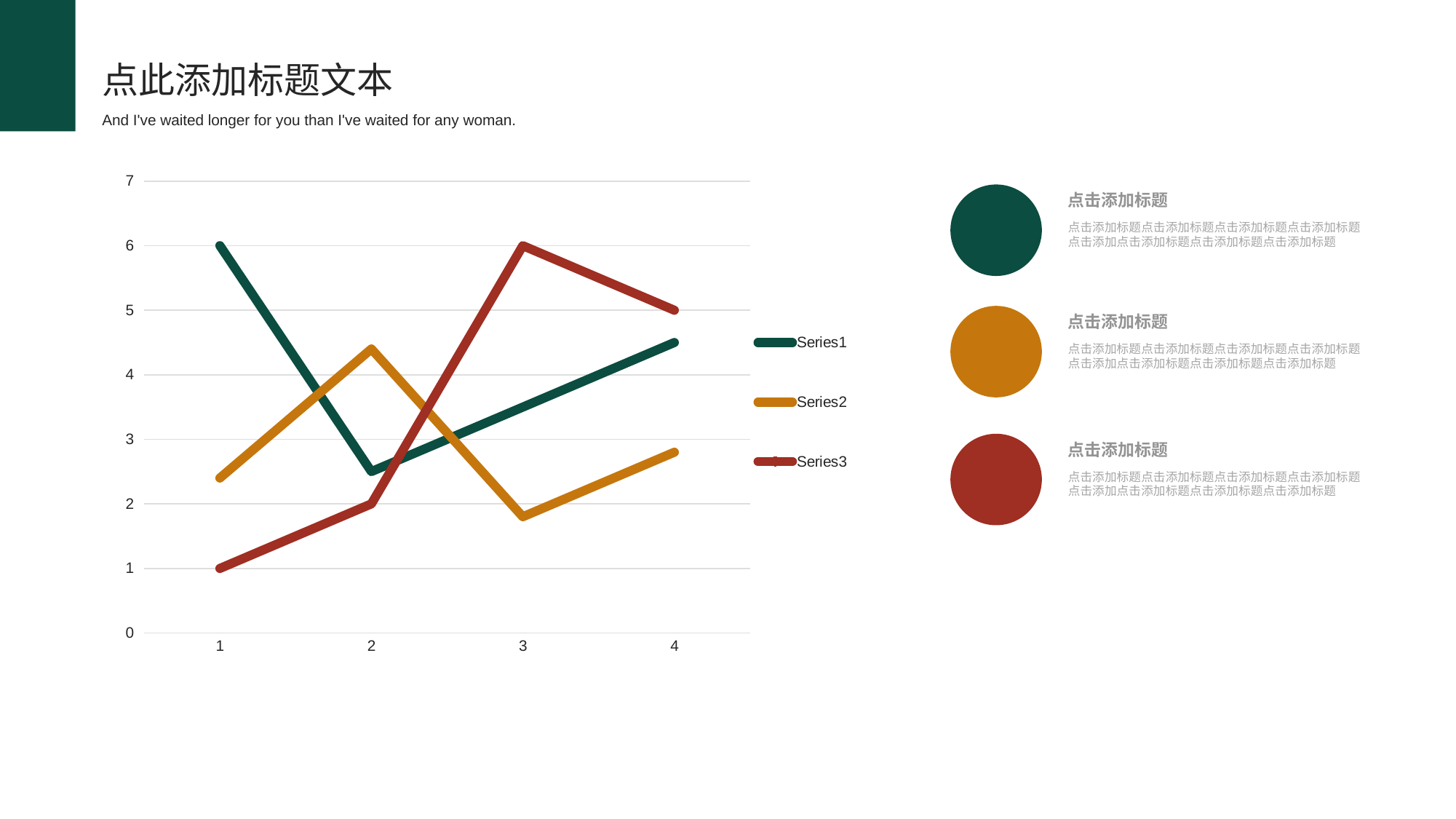

点此添加标题文本
And I've waited longer for you than I've waited for any woman.

### Chart

| Category |  |  |  |
|---|---|---|---|
点击添加标题
点击添加标题点击添加标题点击添加标题点击添加标题点击添加点击添加标题点击添加标题点击添加标题

点击添加标题
点击添加标题点击添加标题点击添加标题点击添加标题点击添加点击添加标题点击添加标题点击添加标题

点击添加标题
点击添加标题点击添加标题点击添加标题点击添加标题点击添加点击添加标题点击添加标题点击添加标题